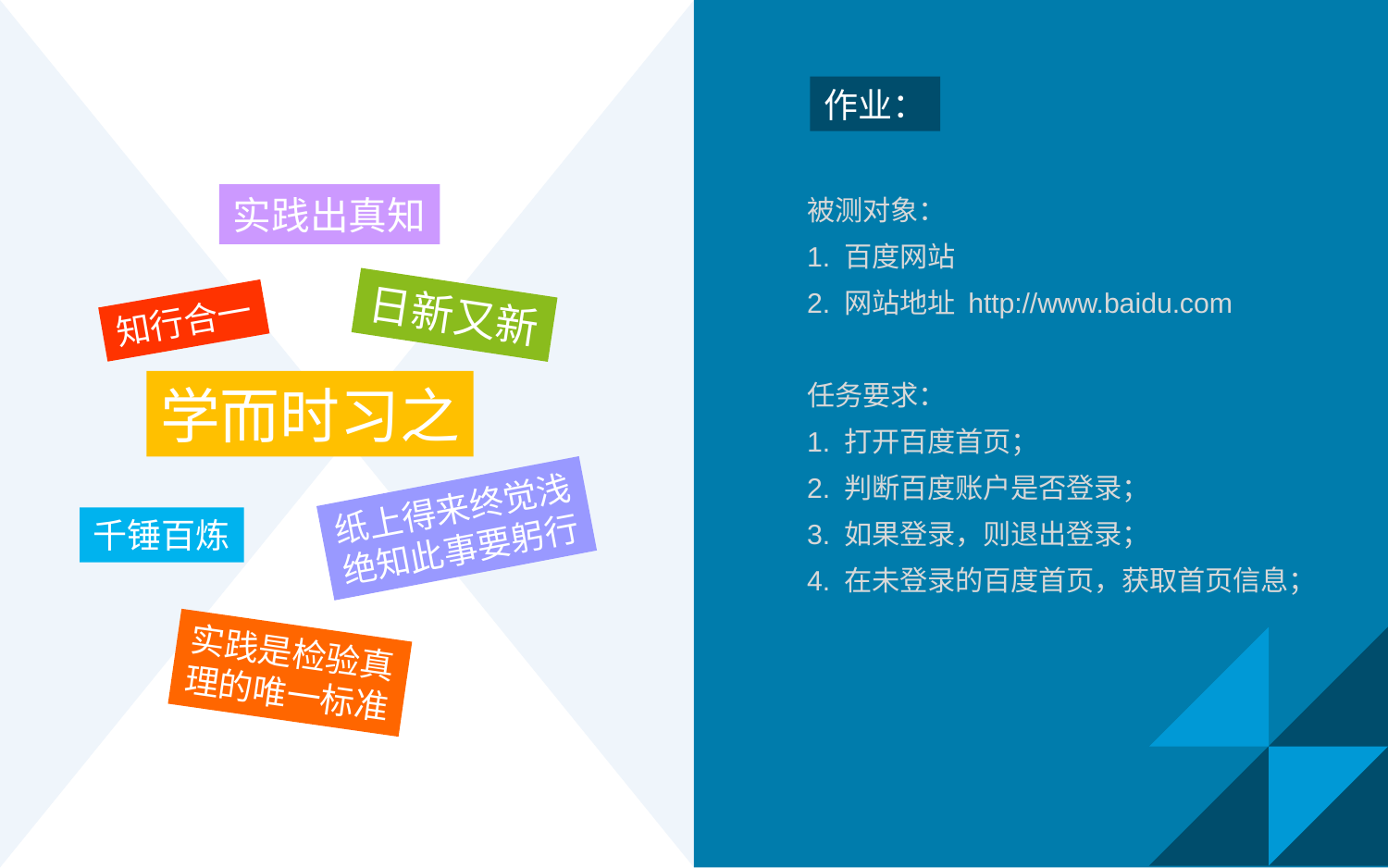

作业：

被测对象：
1. 百度网站
2. 网站地址 http://www.baidu.com

任务要求：
1. 打开百度首页；
2. 判断百度账户是否登录；
3. 如果登录，则退出登录；
4. 在未登录的百度首页，获取首页信息；

实践出真知

日新又新
知行合一
学而时习之
纸上得来终觉浅
绝知此事要躬行
千锤百炼
实践是检验真
理的唯一标准